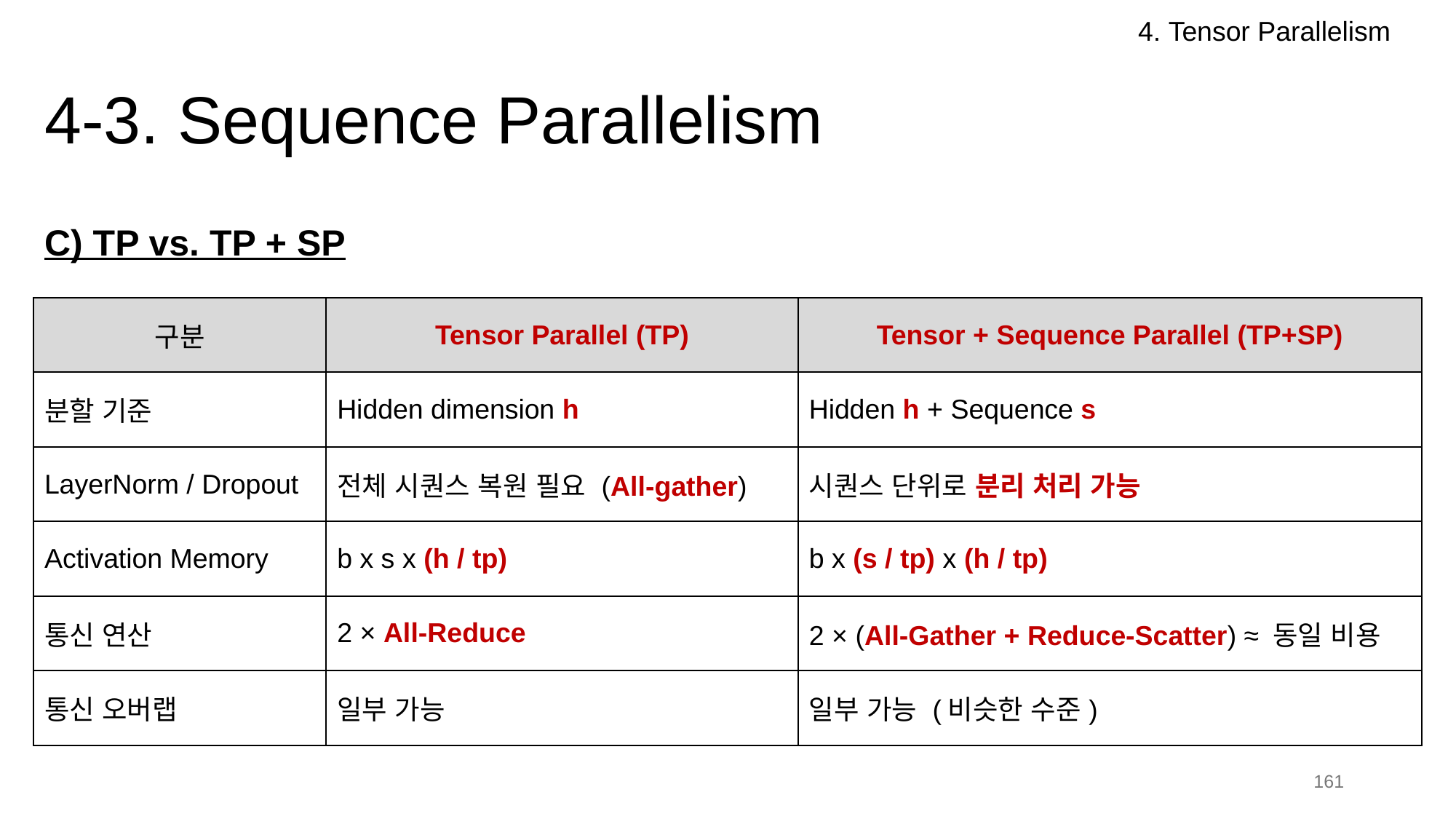

4. Tensor Parallelism
# 4-3. Sequence Parallelism
C) TP vs. TP + SP
| 구분 | Tensor Parallel (TP) | Tensor + Sequence Parallel (TP+SP) |
| --- | --- | --- |
| 분할 기준 | Hidden dimension h | Hidden h + Sequence s |
| LayerNorm / Dropout | 전체 시퀀스 복원 필요 (All-gather) | 시퀀스 단위로 분리 처리 가능 |
| Activation Memory | b x s x (h / tp) | b x (s / tp) x (h / tp) |
| 통신 연산 | 2 × All-Reduce | 2 × (All-Gather + Reduce-Scatter) ≈ 동일 비용 |
| 통신 오버랩 | 일부 가능 | 일부 가능 (비슷한 수준) |
161